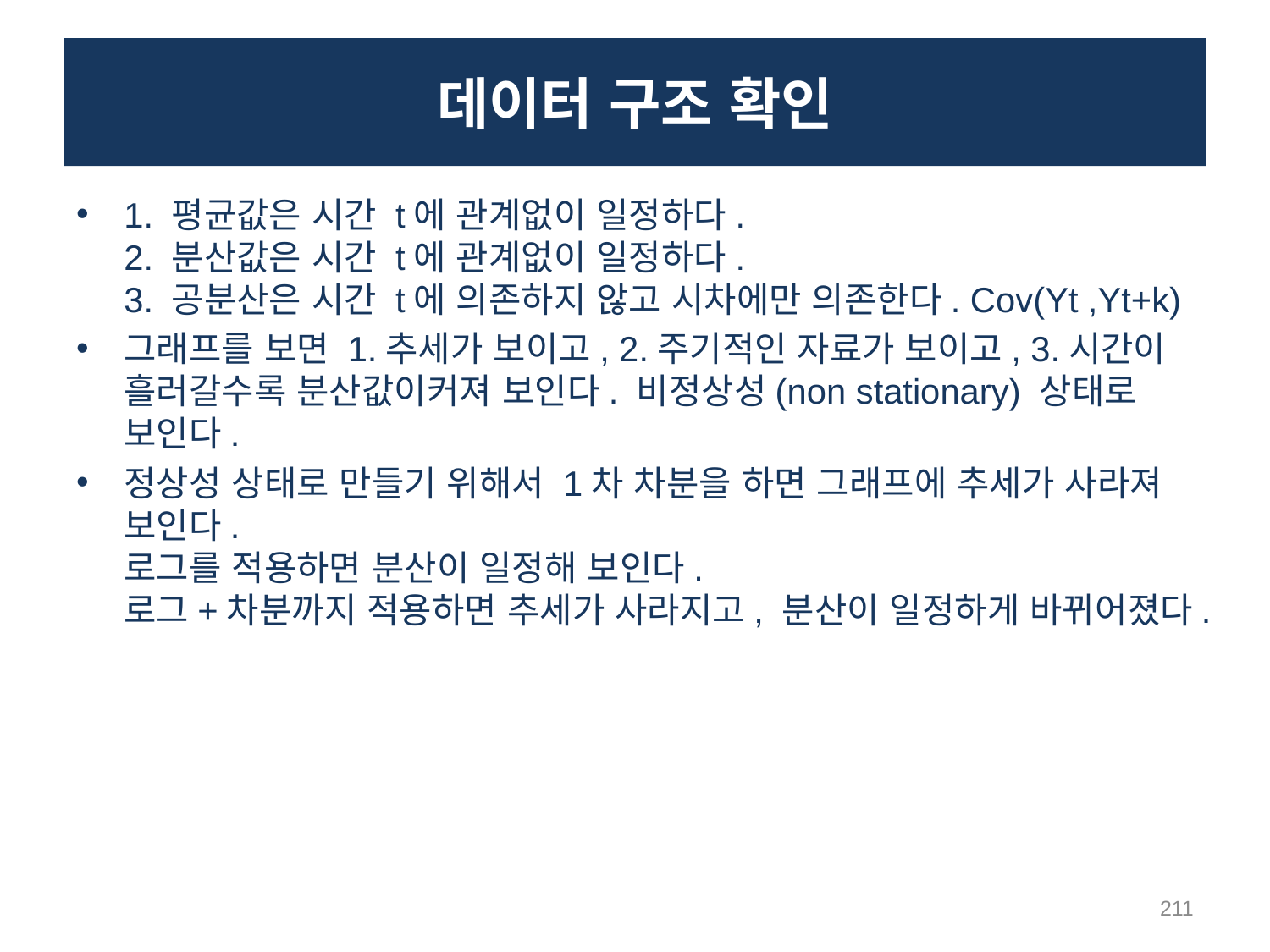

# 데이터 구조 확인
1. 평균값은 시간 t에 관계없이 일정하다.
2. 분산값은 시간 t에 관계없이 일정하다.
3. 공분산은 시간 t에 의존하지 않고 시차에만 의존한다. Cov(Yt ,Yt+k)
그래프를 보면 1.추세가 보이고, 2.주기적인 자료가 보이고, 3.시간이 흘러갈수록 분산값이커져 보인다. 비정상성(non stationary) 상태로 보인다.
정상성 상태로 만들기 위해서 1차 차분을 하면 그래프에 추세가 사라져 보인다.
로그를 적용하면 분산이 일정해 보인다.
로그+차분까지 적용하면 추세가 사라지고, 분산이 일정하게 바뀌어졌다.

211